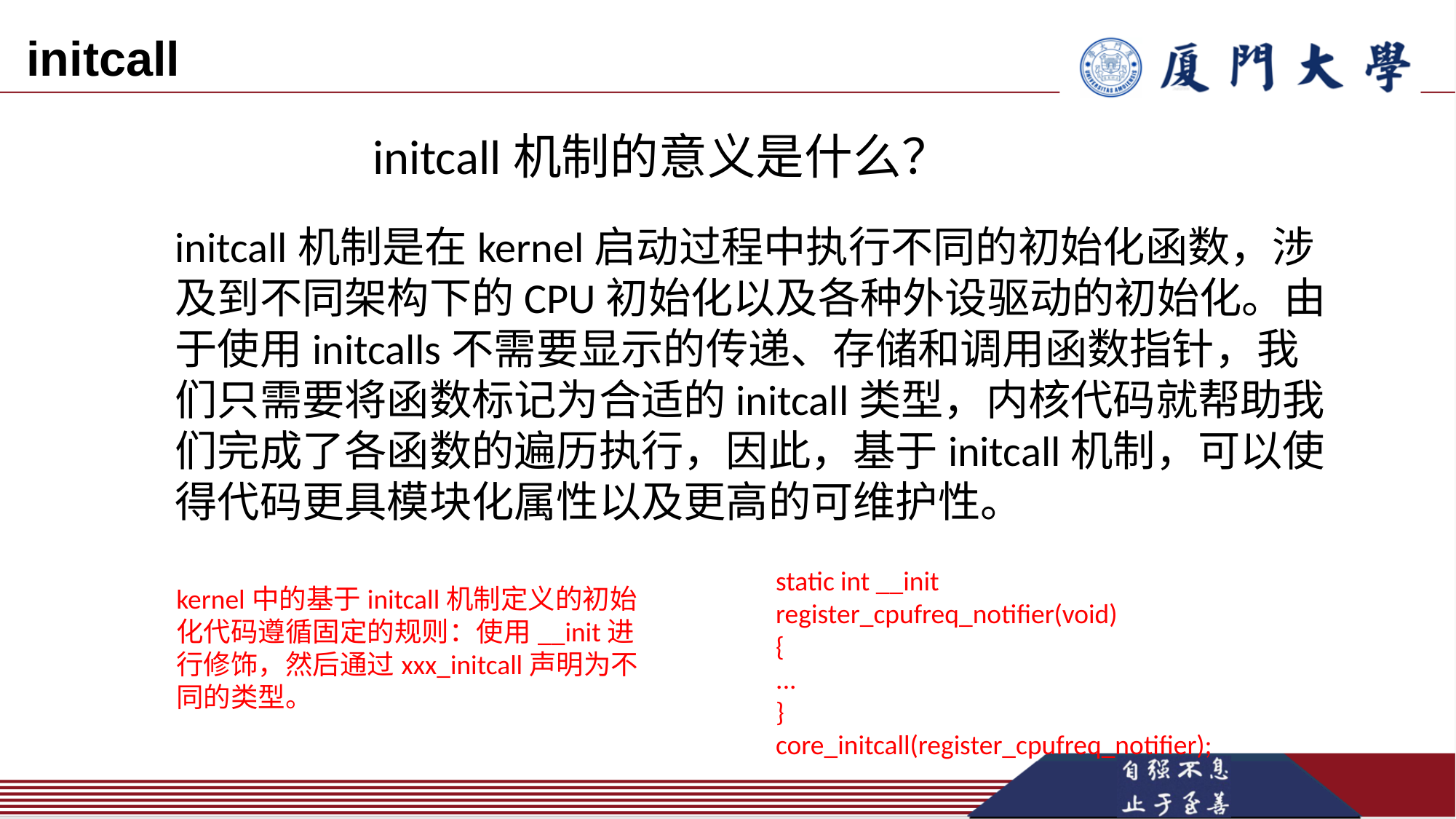

initcall
initcall机制的意义是什么？
initcall机制是在kernel启动过程中执行不同的初始化函数，涉及到不同架构下的CPU初始化以及各种外设驱动的初始化。由于使用initcalls不需要显示的传递、存储和调用函数指针，我们只需要将函数标记为合适的initcall类型，内核代码就帮助我们完成了各函数的遍历执行，因此，基于initcall机制，可以使得代码更具模块化属性以及更高的可维护性。
static int __init register_cpufreq_notifier(void)
{
...
}
core_initcall(register_cpufreq_notifier);
kernel中的基于initcall机制定义的初始化代码遵循固定的规则：使用__init进行修饰，然后通过xxx_initcall声明为不同的类型。